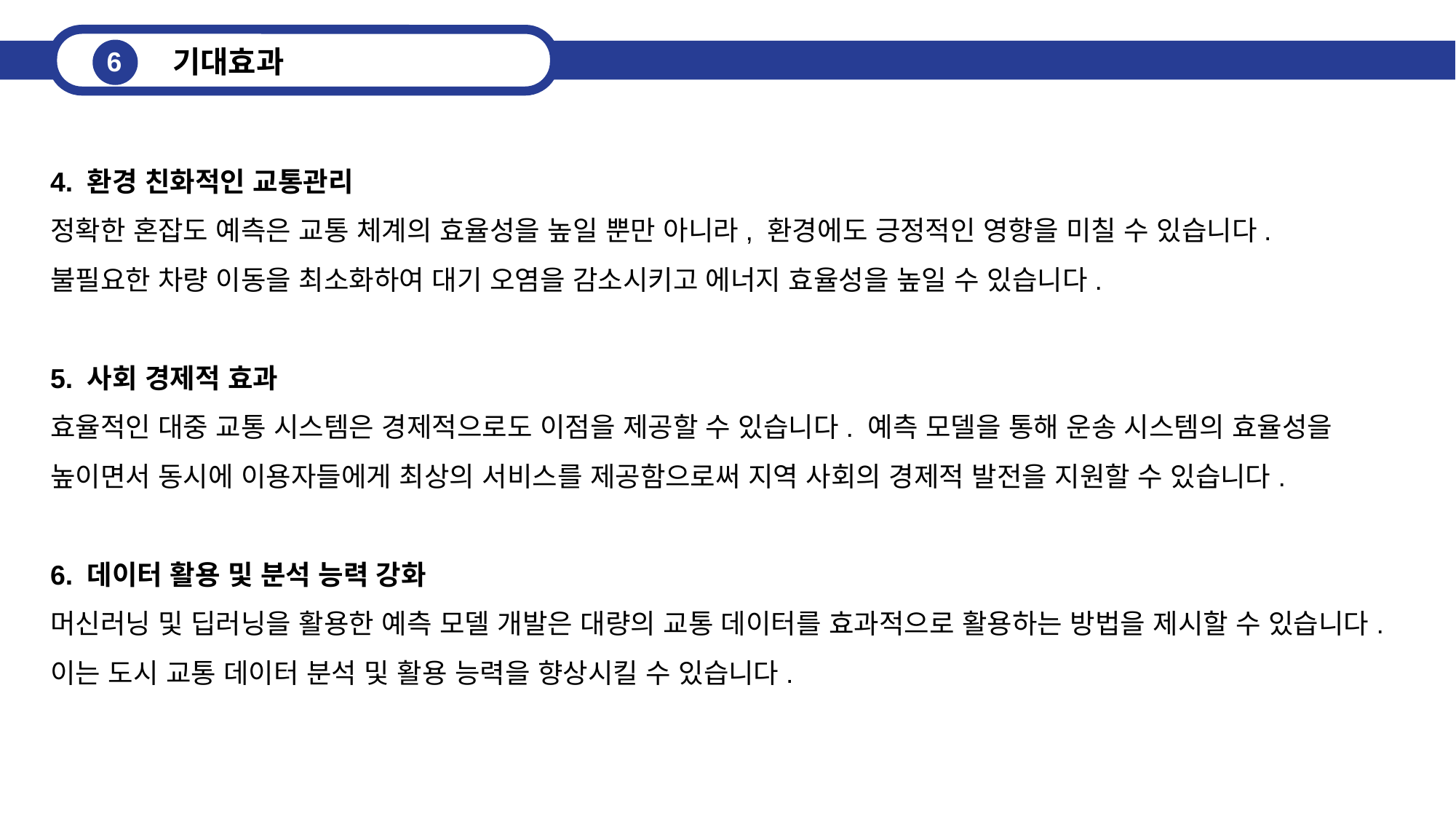

기대효과
6

4. 환경 친화적인 교통관리
정확한 혼잡도 예측은 교통 체계의 효율성을 높일 뿐만 아니라, 환경에도 긍정적인 영향을 미칠 수 있습니다. 불필요한 차량 이동을 최소화하여 대기 오염을 감소시키고 에너지 효율성을 높일 수 있습니다.

5. 사회 경제적 효과
효율적인 대중 교통 시스템은 경제적으로도 이점을 제공할 수 있습니다. 예측 모델을 통해 운송 시스템의 효율성을 높이면서 동시에 이용자들에게 최상의 서비스를 제공함으로써 지역 사회의 경제적 발전을 지원할 수 있습니다.

6. 데이터 활용 및 분석 능력 강화
머신러닝 및 딥러닝을 활용한 예측 모델 개발은 대량의 교통 데이터를 효과적으로 활용하는 방법을 제시할 수 있습니다. 이는 도시 교통 데이터 분석 및 활용 능력을 향상시킬 수 있습니다.